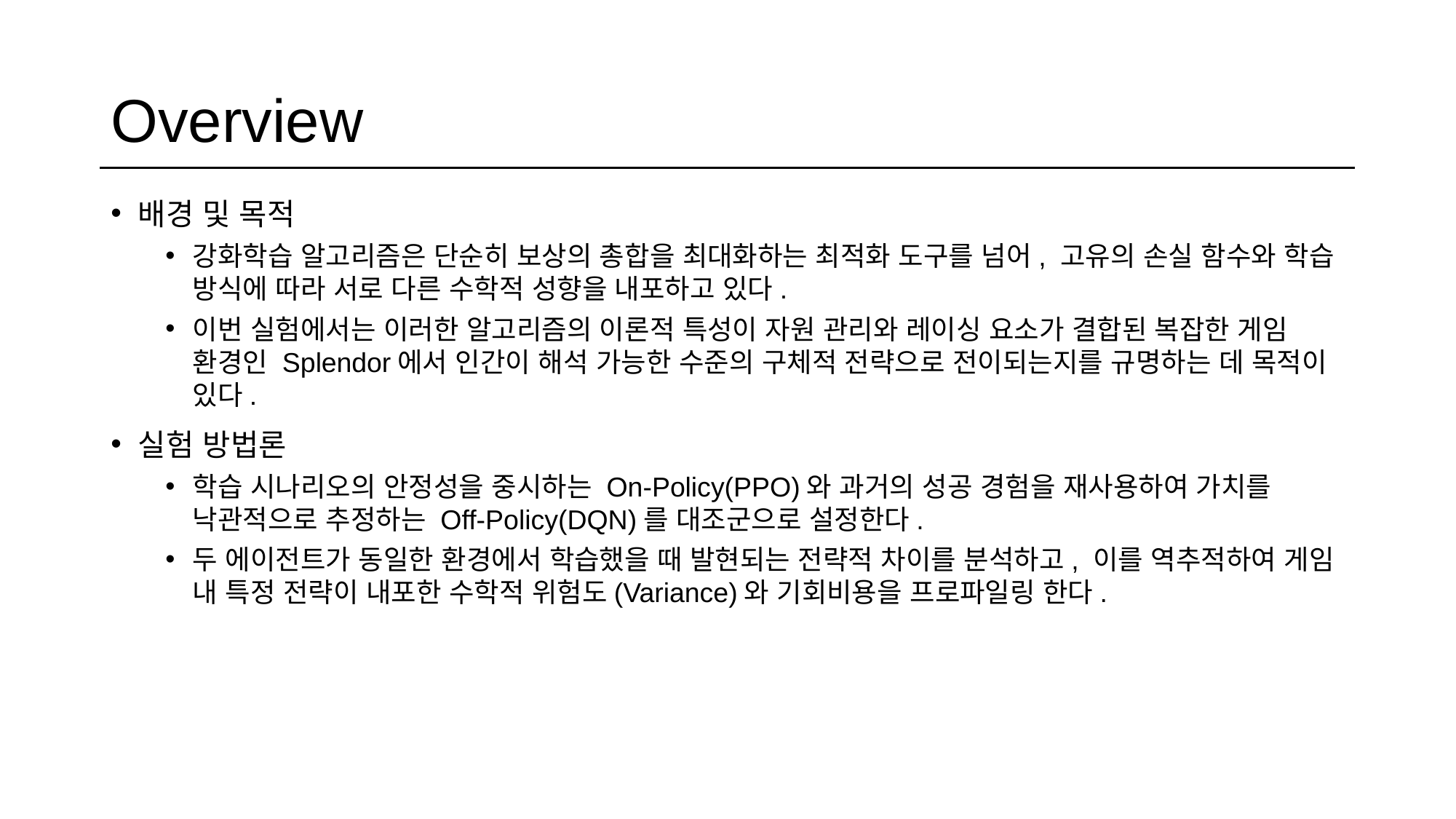

# Overview
배경 및 목적
강화학습 알고리즘은 단순히 보상의 총합을 최대화하는 최적화 도구를 넘어, 고유의 손실 함수와 학습 방식에 따라 서로 다른 수학적 성향을 내포하고 있다.
이번 실험에서는 이러한 알고리즘의 이론적 특성이 자원 관리와 레이싱 요소가 결합된 복잡한 게임 환경인 Splendor에서 인간이 해석 가능한 수준의 구체적 전략으로 전이되는지를 규명하는 데 목적이 있다.
실험 방법론
학습 시나리오의 안정성을 중시하는 On-Policy(PPO)와 과거의 성공 경험을 재사용하여 가치를 낙관적으로 추정하는 Off-Policy(DQN)를 대조군으로 설정한다.
두 에이전트가 동일한 환경에서 학습했을 때 발현되는 전략적 차이를 분석하고, 이를 역추적하여 게임 내 특정 전략이 내포한 수학적 위험도(Variance)와 기회비용을 프로파일링 한다.